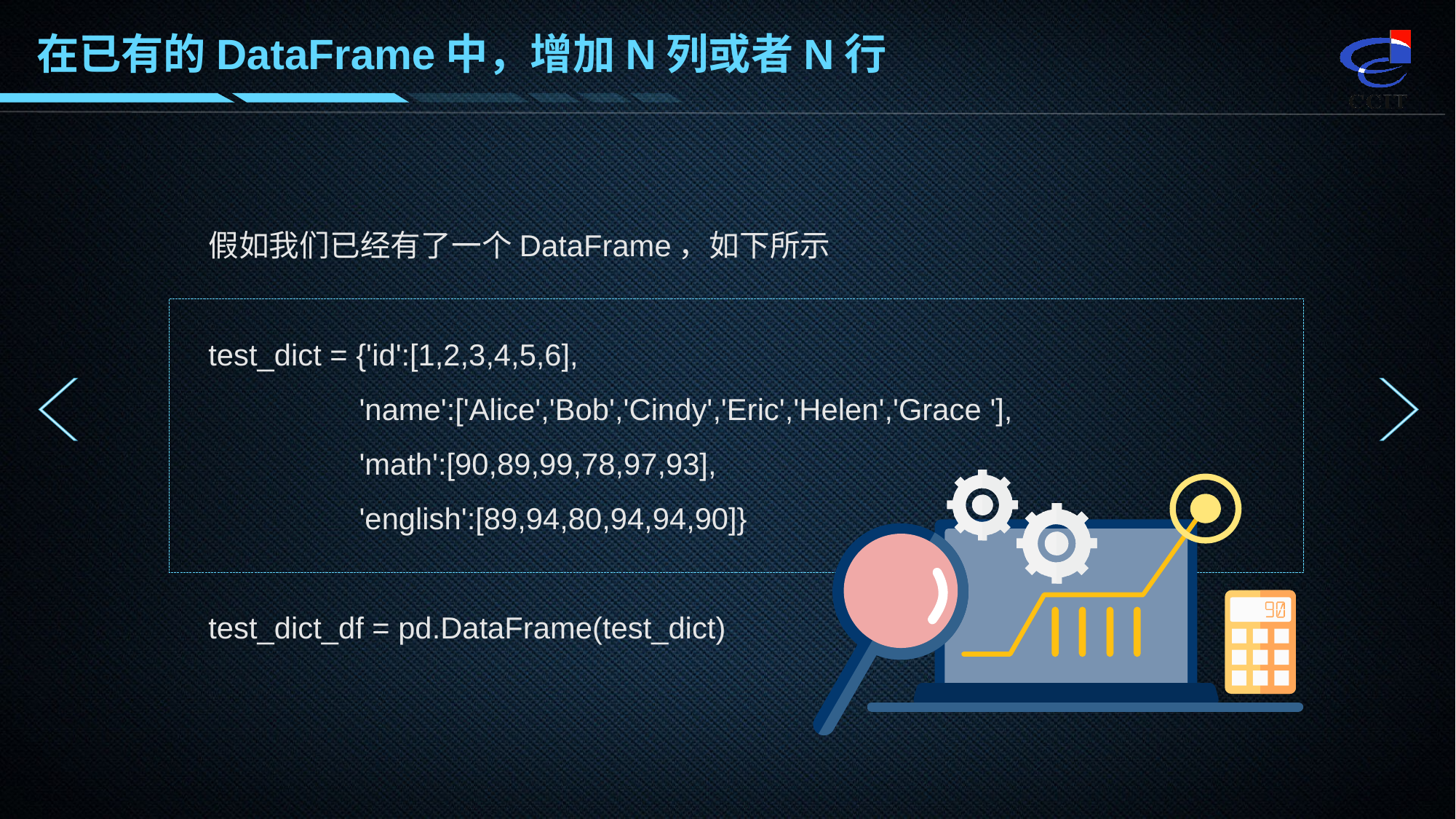

在已有的DataFrame中，增加N列或者N行
假如我们已经有了一个DataFrame，如下所示

test_dict = {'id':[1,2,3,4,5,6],
                  'name':['Alice','Bob','Cindy','Eric','Helen','Grace '],
                  'math':[90,89,99,78,97,93],
                  'english':[89,94,80,94,94,90]}

test_dict_df = pd.DataFrame(test_dict)